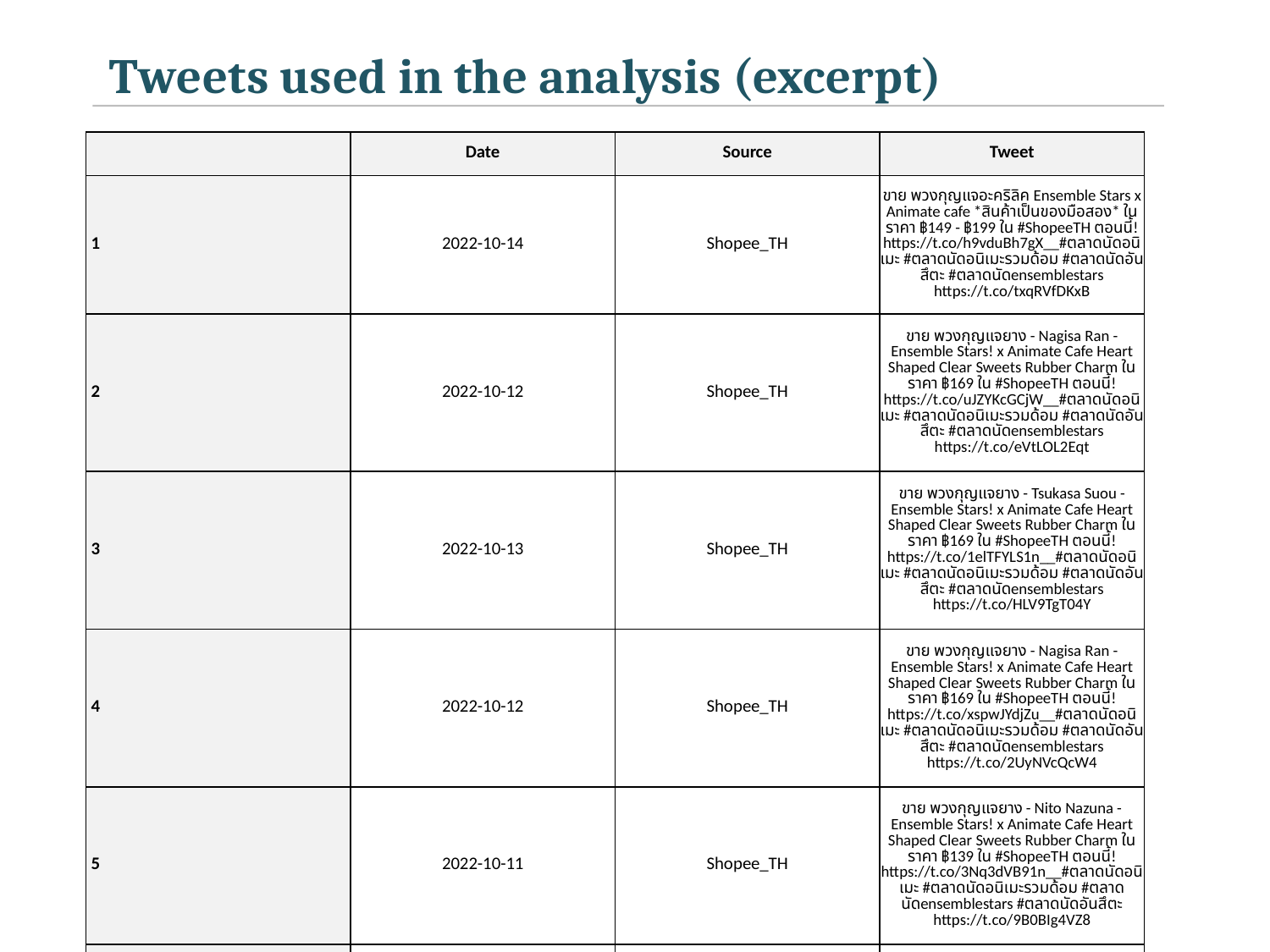

Tweets used in the analysis (excerpt)
|  | Date | Source | Tweet |
| --- | --- | --- | --- |
| 1 | 2022-10-14 | Shopee\_TH | ขาย พวงกุญแจอะคริลิค Ensemble Stars x Animate cafe \*สินค้าเป็นของมือสอง\* ในราคา ฿149 - ฿199 ใน #ShopeeTH ตอนนี้! https://t.co/h9vduBh7gX\_\_#ตลาดนัดอนิเมะ #ตลาดนัดอนิเมะรวมด้อม #ตลาดนัดอันสึตะ #ตลาดนัดensemblestars https://t.co/txqRVfDKxB |
| 2 | 2022-10-12 | Shopee\_TH | ขาย พวงกุญแจยาง - Nagisa Ran - Ensemble Stars! x Animate Cafe Heart Shaped Clear Sweets Rubber Charm ในราคา ฿169 ใน #ShopeeTH ตอนนี้! https://t.co/uJZYKcGCjW\_\_#ตลาดนัดอนิเมะ #ตลาดนัดอนิเมะรวมด้อม #ตลาดนัดอันสึตะ #ตลาดนัดensemblestars https://t.co/eVtLOL2Eqt |
| 3 | 2022-10-13 | Shopee\_TH | ขาย พวงกุญแจยาง - Tsukasa Suou - Ensemble Stars! x Animate Cafe Heart Shaped Clear Sweets Rubber Charm ในราคา ฿169 ใน #ShopeeTH ตอนนี้! https://t.co/1elTFYLS1n\_\_#ตลาดนัดอนิเมะ #ตลาดนัดอนิเมะรวมด้อม #ตลาดนัดอันสึตะ #ตลาดนัดensemblestars https://t.co/HLV9TgT04Y |
| 4 | 2022-10-12 | Shopee\_TH | ขาย พวงกุญแจยาง - Nagisa Ran - Ensemble Stars! x Animate Cafe Heart Shaped Clear Sweets Rubber Charm ในราคา ฿169 ใน #ShopeeTH ตอนนี้! https://t.co/xspwJYdjZu\_\_#ตลาดนัดอนิเมะ #ตลาดนัดอนิเมะรวมด้อม #ตลาดนัดอันสึตะ #ตลาดนัดensemblestars https://t.co/2UyNVcQcW4 |
| 5 | 2022-10-11 | Shopee\_TH | ขาย พวงกุญแจยาง - Nito Nazuna - Ensemble Stars! x Animate Cafe Heart Shaped Clear Sweets Rubber Charm ในราคา ฿139 ใน #ShopeeTH ตอนนี้! https://t.co/3Nq3dVB91n\_\_#ตลาดนัดอนิเมะ #ตลาดนัดอนิเมะรวมด้อม #ตลาดนัดensemblestars #ตลาดนัดอันสึตะ https://t.co/9B0BIg4VZ8 |
| 6 | 2022-10-12 | Shopee\_TH | ขาย พวงกุญแจยาง - Tsukasa Suou - Ensemble Stars! x Animate Cafe Heart Shaped Clear Sweets Rubber Charm ในราคา ฿169 ใน #ShopeeTH ตอนนี้! https://t.co/Wo9F29u8Ro\_\_#ตลาดนัดอนิเมะ #ตลาดนัดอนิเมะรวมด้อม #ตลาดนัดอันสึตะ #ตลาดนัดensemblestars https://t.co/8aoU8UAOK4 |
| 7 | 2022-10-14 | Twitter Web App | ('2022-10-14 11:41:31',);[판매중] BMW E53 X5 3.0; , https://t.co/QSZhWYmOcL, 띠띠빵빵 :: 중고차 직거래 장터 : 네이버 카페 : 아스트로팔 |
| 8 | 2022-10-13 | Twitter Web App | ('2022-10-14 08:21:02',);[판매중] bmw x6 m50d 18년 87,000k 판매합니다; , https://t.co/0freP5NZze, 띠띠빵빵 :: 중고차 직거래 장터 : 네이버 카페 : 은둔스 |
| 9 | 2022-10-11 | Twitter Web App | ('2022-10-12 02:00:49',);[판매중] BMW X5 급매 370만원 상태좋음.; , https://t.co/SlTmmLc9FP, 띠띠빵빵 :: 중고차 직거래 장터 : 네이버 카페 : 블라디보스톡 |
| 10 | 2022-10-13 | Twitter Web App | ('2022-10-13 12:30:02',);[판매중] Bmw X5 e53; , https://t.co/hwQYYLACpi, 띠띠빵빵 :: 중고차 직거래 장터 : 네이버 카페 : 대전 훈남이2 |